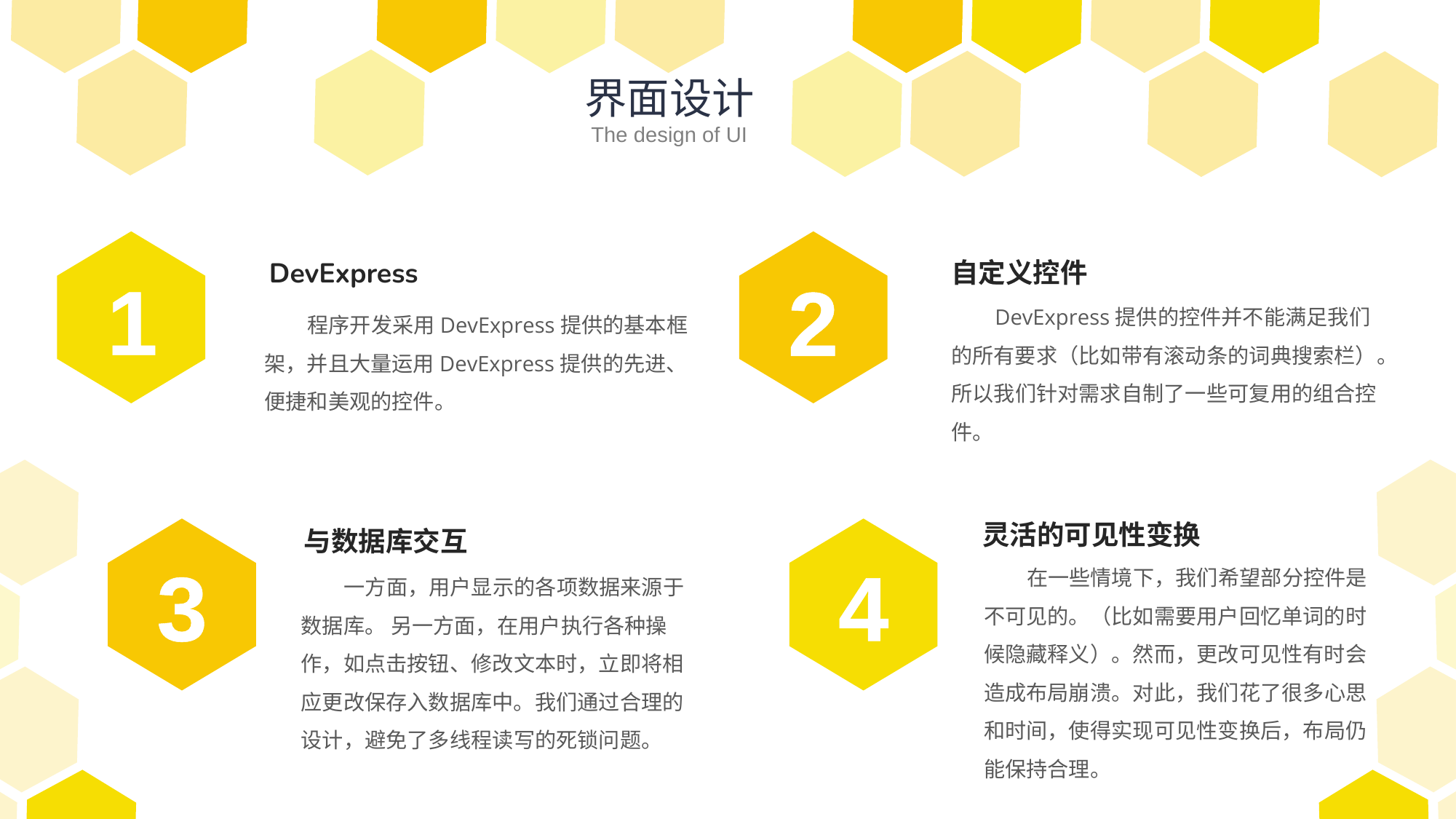

界面设计
The design of UI

DevExpress
        程序开发采用DevExpress提供的基本框架，并且大量运用DevExpress提供的先进、便捷和美观的控件。
自定义控件
        DevExpress提供的控件并不能满足我们的所有要求（比如带有滚动条的词典搜索栏）。所以我们针对需求自制了一些可复用的组合控件。
1
2
灵活的可见性变换
        在一些情境下，我们希望部分控件是不可见的。（比如需要用户回忆单词的时候隐藏释义）。然而，更改可见性有时会造成布局崩溃。对此，我们花了很多心思和时间，使得实现可见性变换后，布局仍能保持合理。

与数据库交互
        一方面，用户显示的各项数据来源于数据库。 另一方面，在用户执行各种操作，如点击按钮、修改文本时，立即将相应更改保存入数据库中。我们通过合理的设计，避免了多线程读写的死锁问题。

3
4